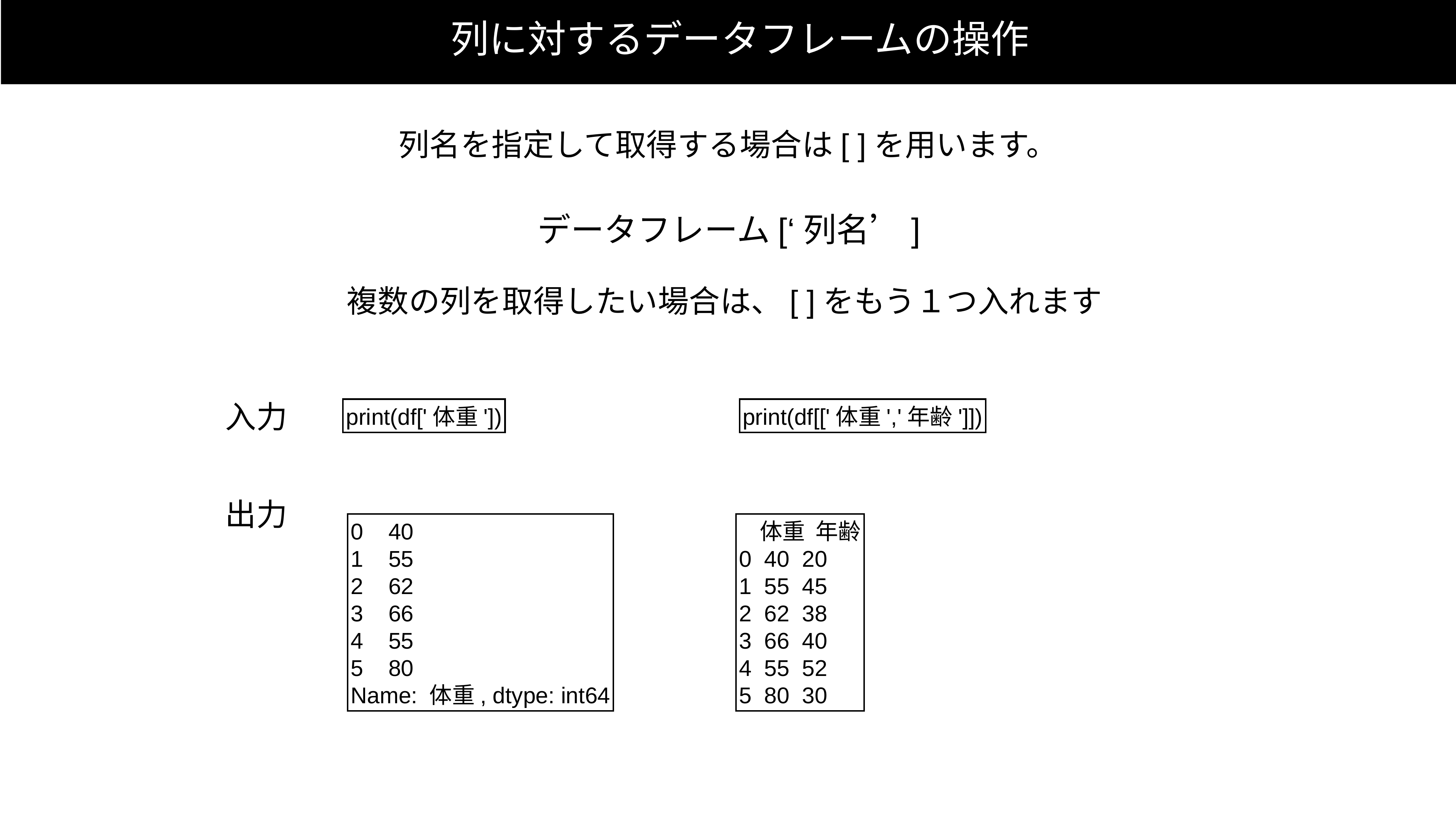

列に対するデータフレームの操作
列名を指定して取得する場合は[ ]を用います。
データフレーム[‘列名’]
複数の列を取得したい場合は、[ ]をもう１つ入れます
入力
print(df['体重'])
print(df[['体重','年齢']])
出力
0    40
1    55
2    62
3    66
4    55
5    80
Name: 体重, dtype: int64
   体重  年齢
0  40  20
1  55  45
2  62  38
3  66  40
4  55  52
5  80  30